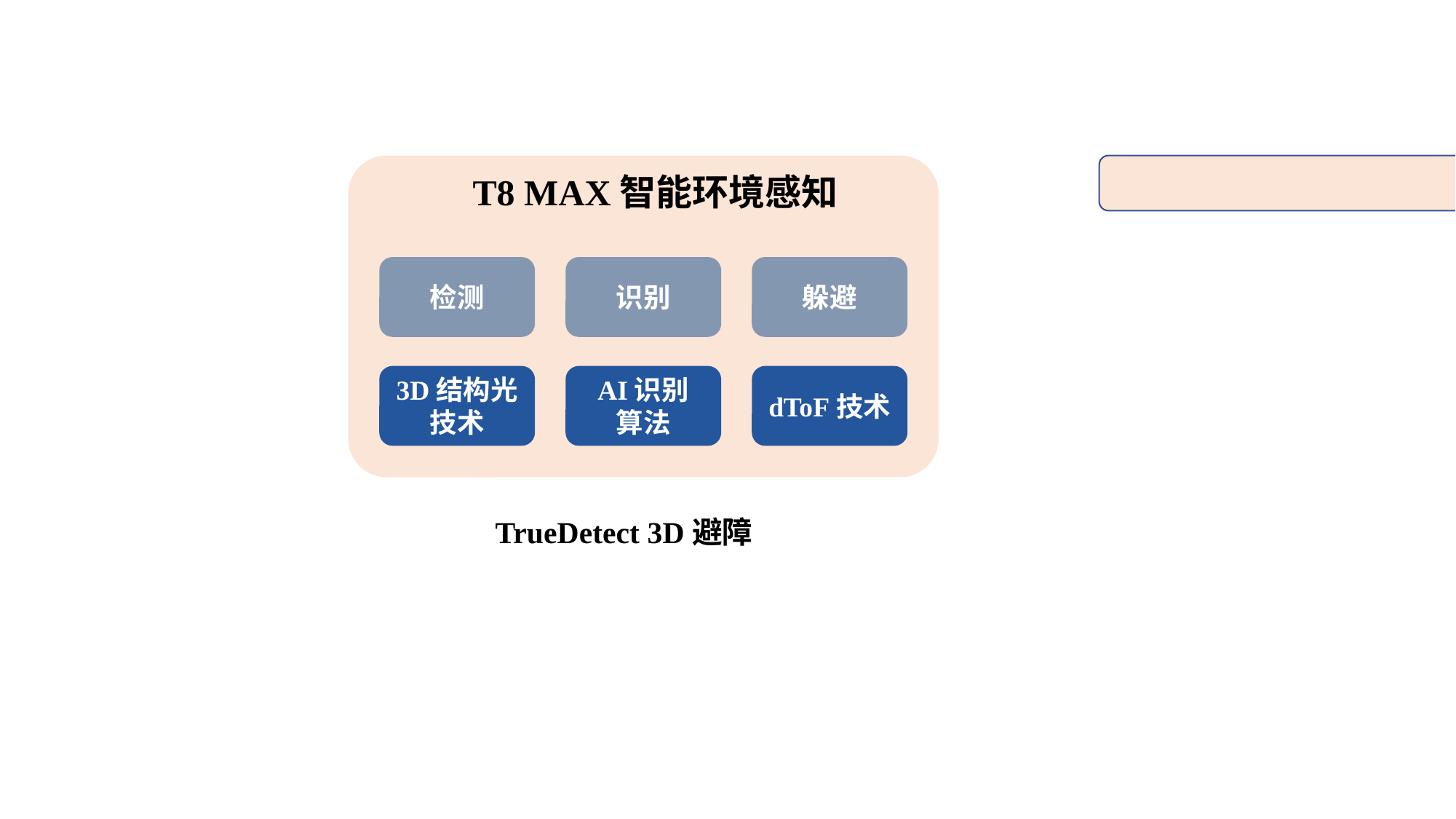

T8 MAX智能环境感知
识别
躲避
检测
dToF技术
3D结构光技术
AI识别
算法

TrueDetect 3D避障